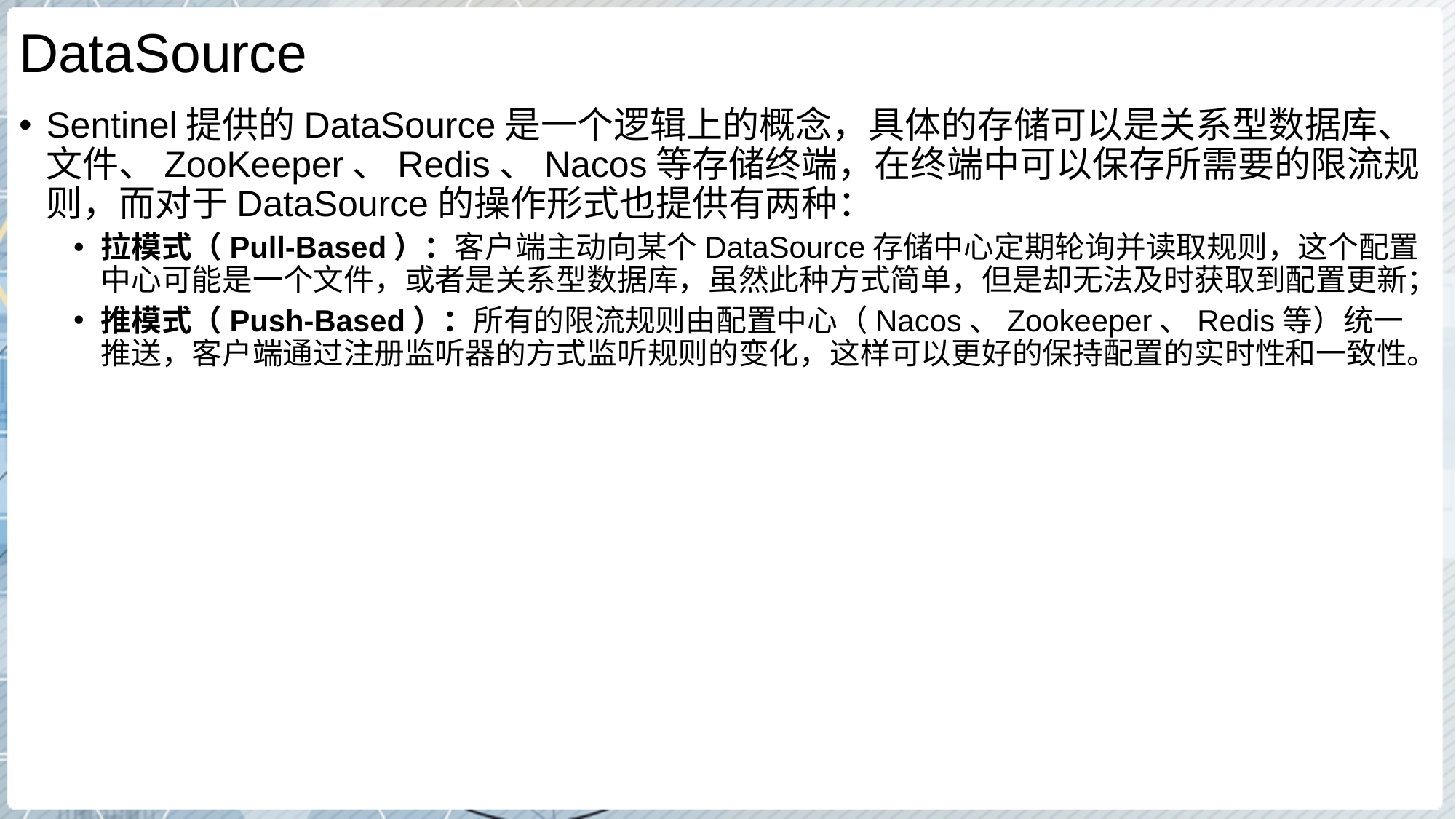

# DataSource
Sentinel提供的DataSource是一个逻辑上的概念，具体的存储可以是关系型数据库、文件、ZooKeeper、Redis、Nacos等存储终端，在终端中可以保存所需要的限流规则，而对于DataSource的操作形式也提供有两种：
拉模式（Pull-Based）：客户端主动向某个DataSource存储中心定期轮询并读取规则，这个配置中心可能是一个文件，或者是关系型数据库，虽然此种方式简单，但是却无法及时获取到配置更新；
推模式（Push-Based）：所有的限流规则由配置中心（Nacos、Zookeeper、Redis等）统一推送，客户端通过注册监听器的方式监听规则的变化，这样可以更好的保持配置的实时性和一致性。